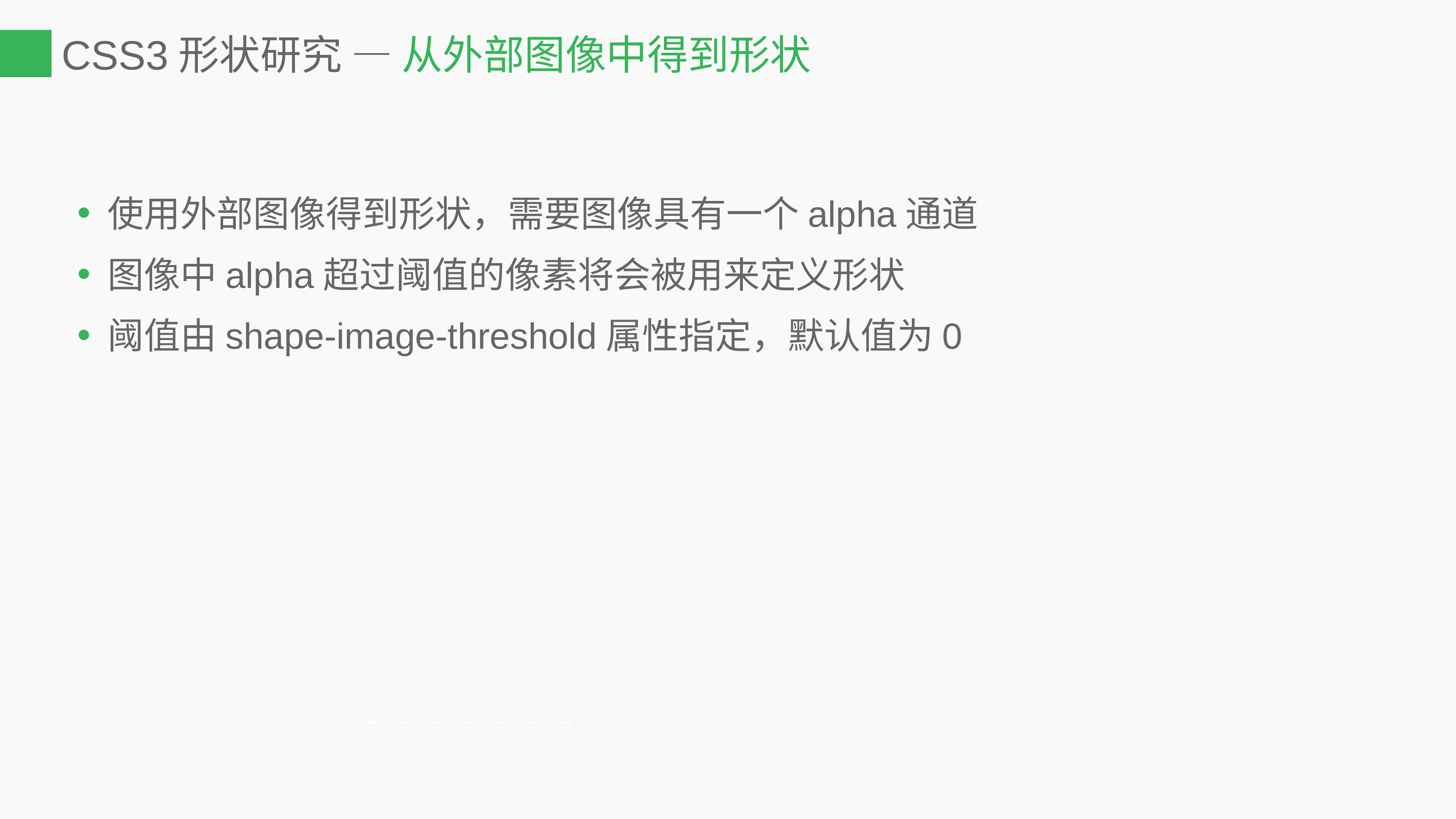

# CSS3形状研究 — 从外部图像中得到形状
使用外部图像得到形状，需要图像具有一个alpha通道
图像中alpha超过阈值的像素将会被用来定义形状
阈值由shape-image-threshold属性指定，默认值为0